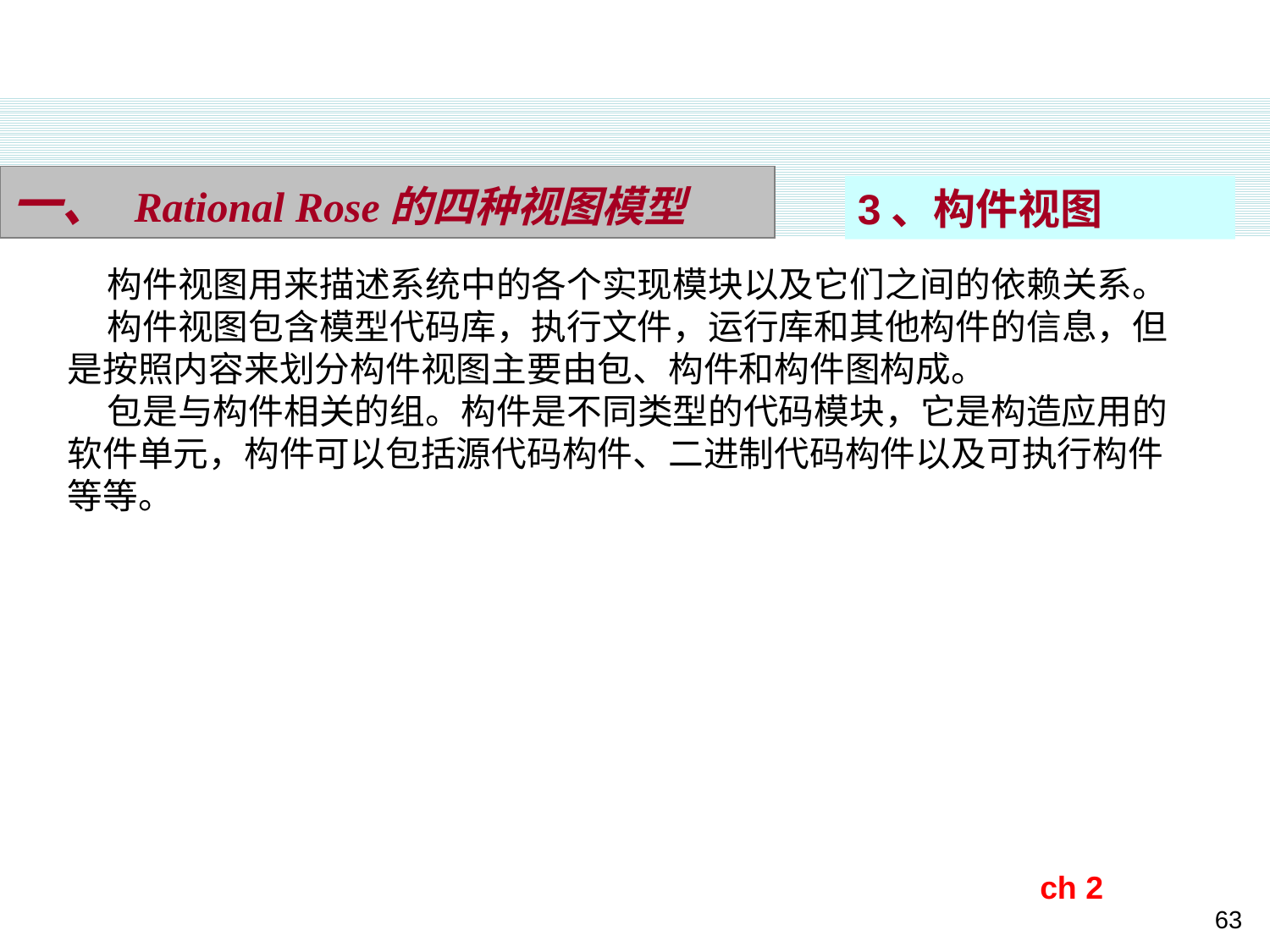

一、 Rational Rose的四种视图模型
3、构件视图
    构件视图用来描述系统中的各个实现模块以及它们之间的依赖关系。
    构件视图包含模型代码库，执行文件，运行库和其他构件的信息，但是按照内容来划分构件视图主要由包、构件和构件图构成。
    包是与构件相关的组。构件是不同类型的代码模块，它是构造应用的软件单元，构件可以包括源代码构件、二进制代码构件以及可执行构件等等。
ch 2
63